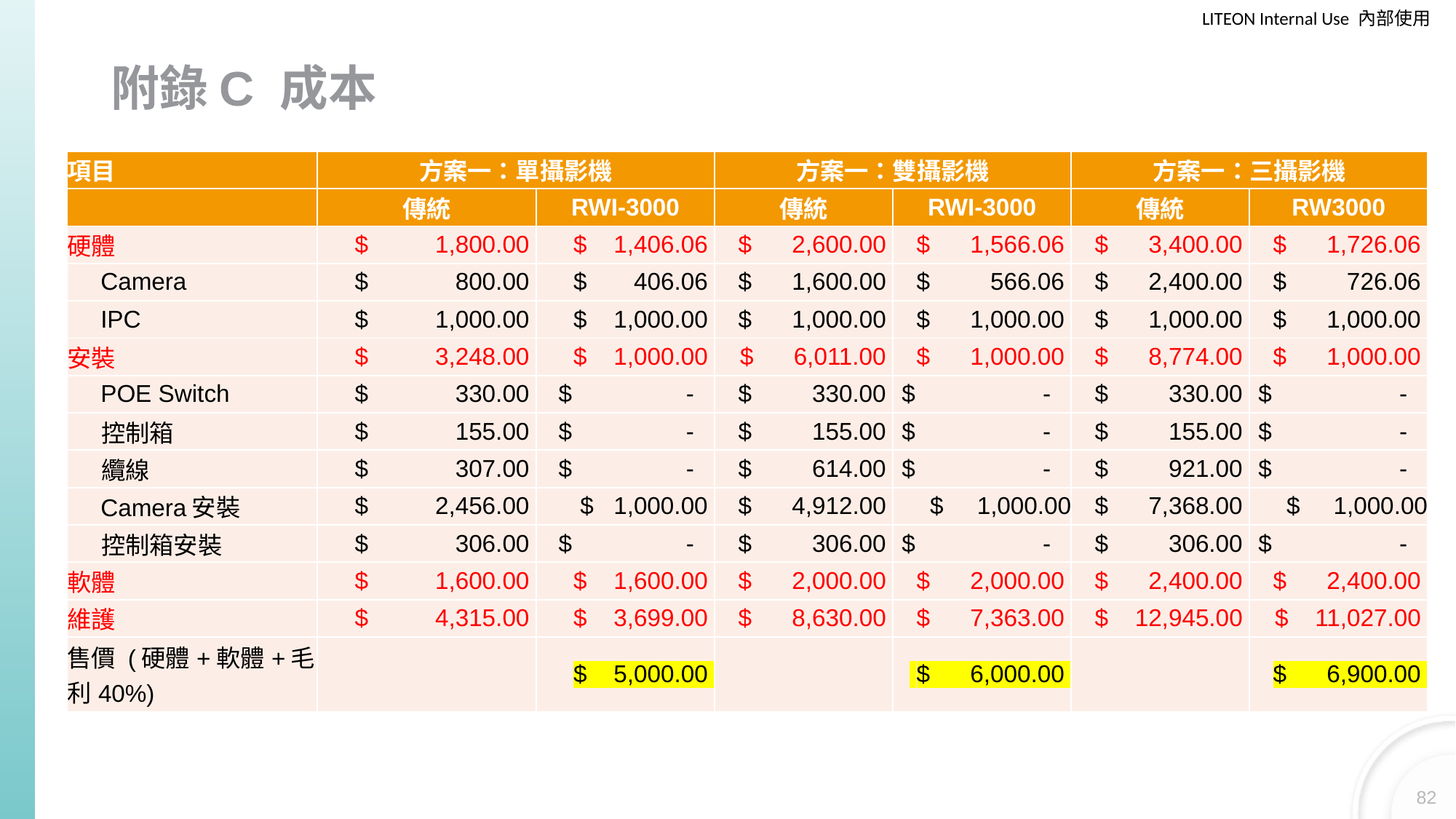

# 附錄C 成本
| 項目 | 方案一：單攝影機 |  | 方案一：雙攝影機 |  | 方案一：三攝影機 |  |
| --- | --- | --- | --- | --- | --- | --- |
|  | 傳統 | RWI-3000 | 傳統 | RWI-3000 | 傳統 | RW3000 |
| 硬體 | $ 1,800.00 | $ 1,406.06 | $ 2,600.00 | $ 1,566.06 | $ 3,400.00 | $ 1,726.06 |
| Camera | $ 800.00 | $ 406.06 | $ 1,600.00 | $ 566.06 | $ 2,400.00 | $ 726.06 |
| IPC | $ 1,000.00 | $ 1,000.00 | $ 1,000.00 | $ 1,000.00 | $ 1,000.00 | $ 1,000.00 |
| 安裝 | $ 3,248.00 | $ 1,000.00 | $ 6,011.00 | $ 1,000.00 | $ 8,774.00 | $ 1,000.00 |
| POE Switch | $ 330.00 | $ - | $ 330.00 | $ - | $ 330.00 | $ - |
| 控制箱 | $ 155.00 | $ - | $ 155.00 | $ - | $ 155.00 | $ - |
| 纜線 | $ 307.00 | $ - | $ 614.00 | $ - | $ 921.00 | $ - |
| Camera安裝 | $ 2,456.00 | $ 1,000.00 | $ 4,912.00 | $ 1,000.00 | $ 7,368.00 | $ 1,000.00 |
| 控制箱安裝 | $ 306.00 | $ - | $ 306.00 | $ - | $ 306.00 | $ - |
| 軟體 | $ 1,600.00 | $ 1,600.00 | $ 2,000.00 | $ 2,000.00 | $ 2,400.00 | $ 2,400.00 |
| 維護 | $ 4,315.00 | $ 3,699.00 | $ 8,630.00 | $ 7,363.00 | $ 12,945.00 | $ 11,027.00 |
| 售價 (硬體+軟體+毛利40%) |  | $ 5,000.00 |  | $ 6,000.00 |  | $ 6,900.00 |
改安裝費
82